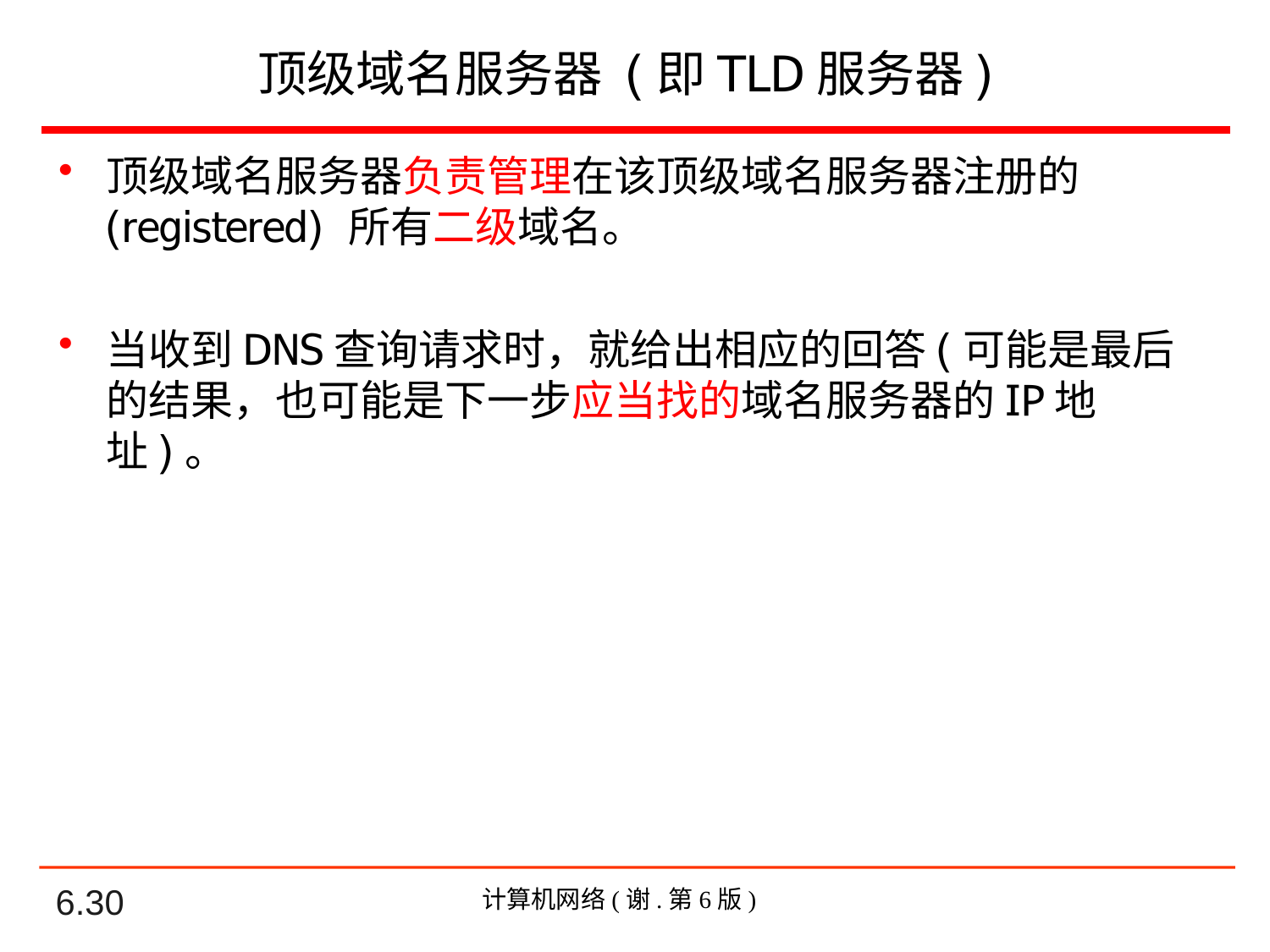

# 顶级域名服务器 (即TLD服务器)
顶级域名服务器负责管理在该顶级域名服务器注册的(registered) 所有二级域名。

当收到DNS查询请求时，就给出相应的回答(可能是最后的结果，也可能是下一步应当找的域名服务器的IP地址)。